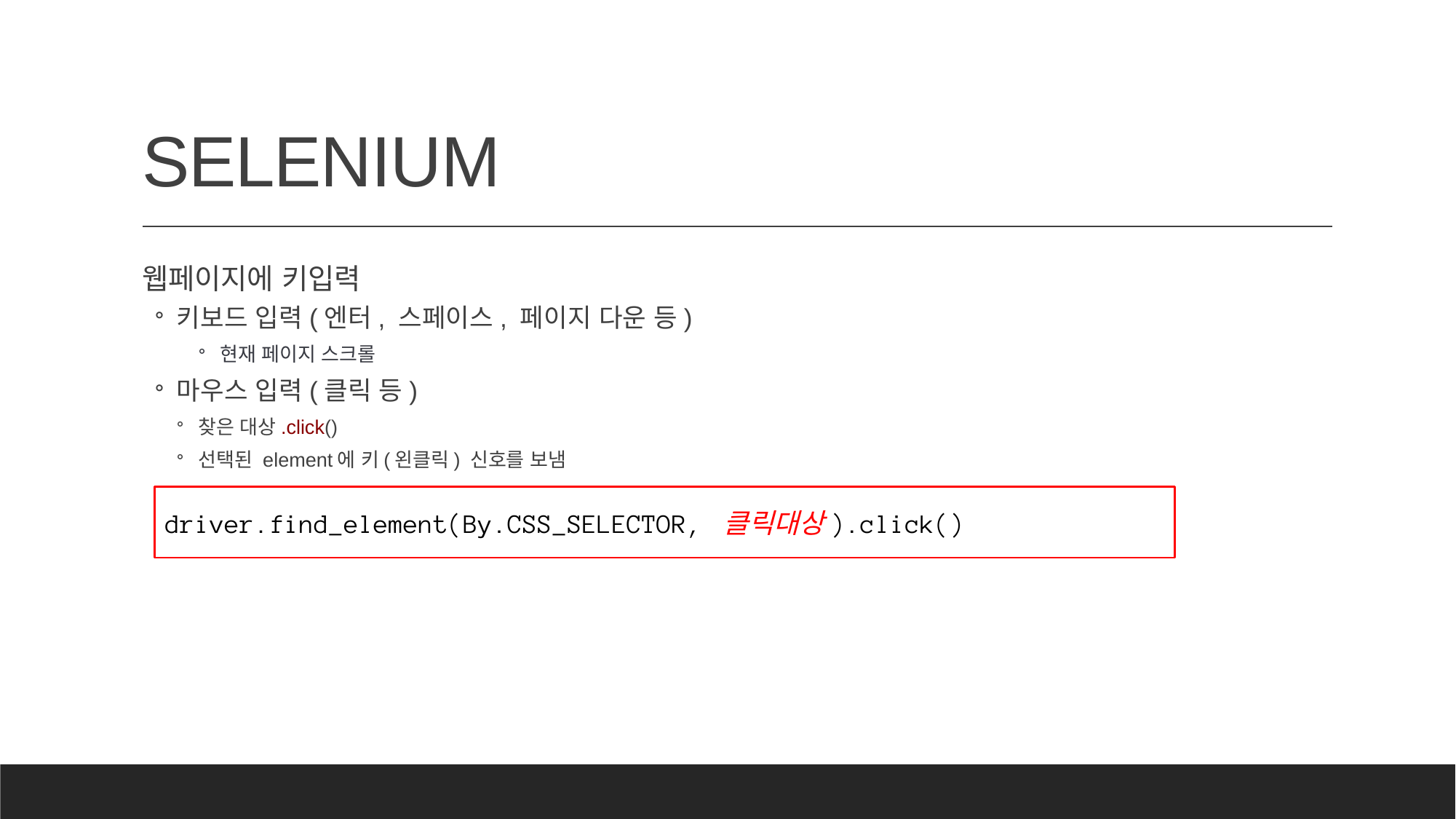

# SELENIUM
웹페이지에 키입력
키보드 입력(엔터, 스페이스, 페이지 다운 등)
현재 페이지 스크롤
마우스 입력(클릭 등)
찾은 대상.click()
선택된 element에 키(왼클릭) 신호를 보냄
driver.find_element(By.CSS_SELECTOR, 클릭대상).click()